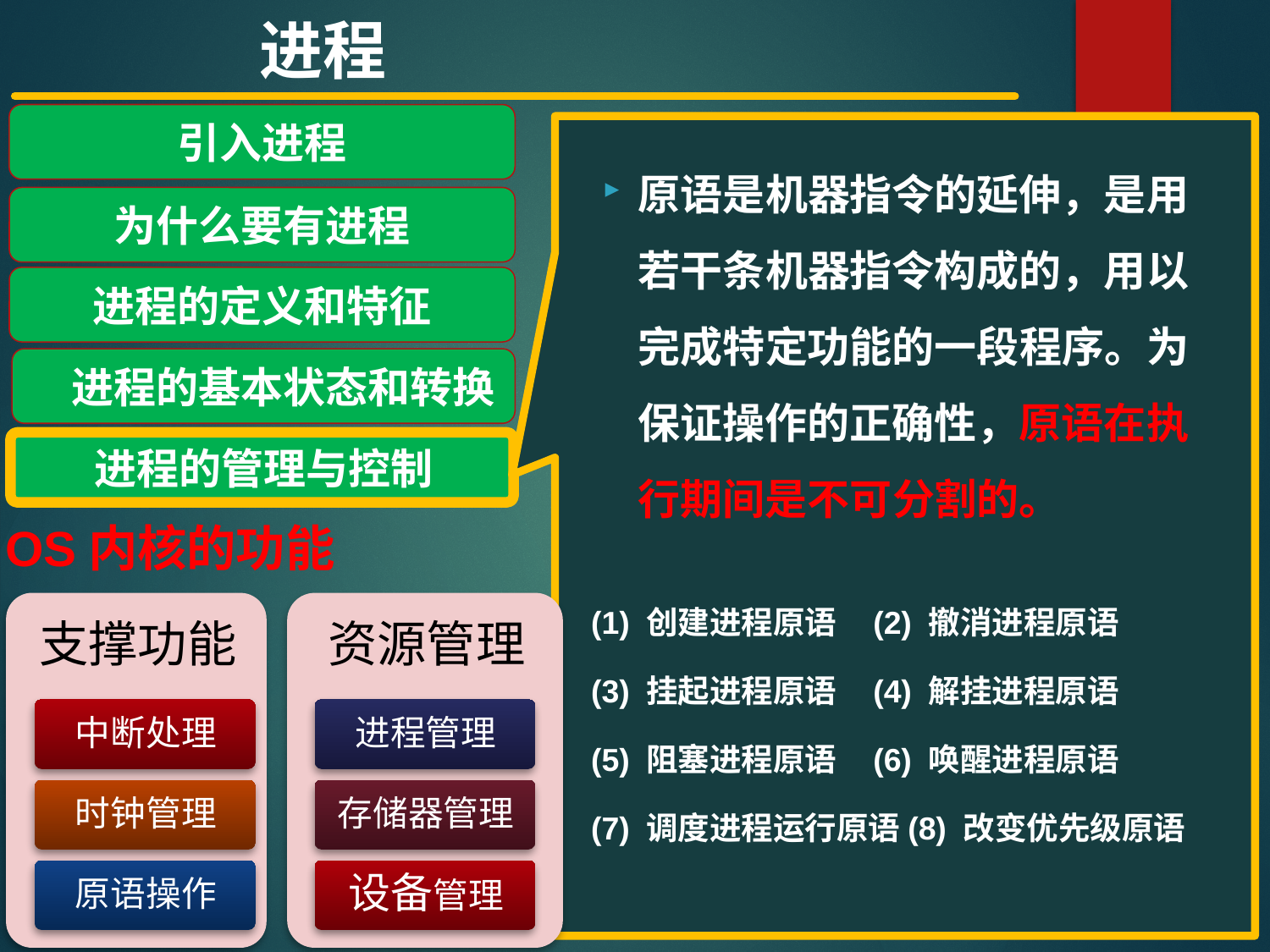

进程
引入进程
为什么要有进程
进程的定义和特征
   进程的基本状态和转换
进程的管理与控制

原语是机器指令的延伸，是用若干条机器指令构成的，用以完成特定功能的一段程序。为保证操作的正确性，原语在执行期间是不可分割的。

OS内核的功能
(1) 创建进程原语    (2) 撤消进程原语
(3) 挂起进程原语    (4) 解挂进程原语
(5) 阻塞进程原语    (6) 唤醒进程原语
(7) 调度进程运行原语(8) 改变优先级原语
支撑功能
中断处理
时钟管理
原语操作
资源管理
进程管理
存储器管理
设备管理